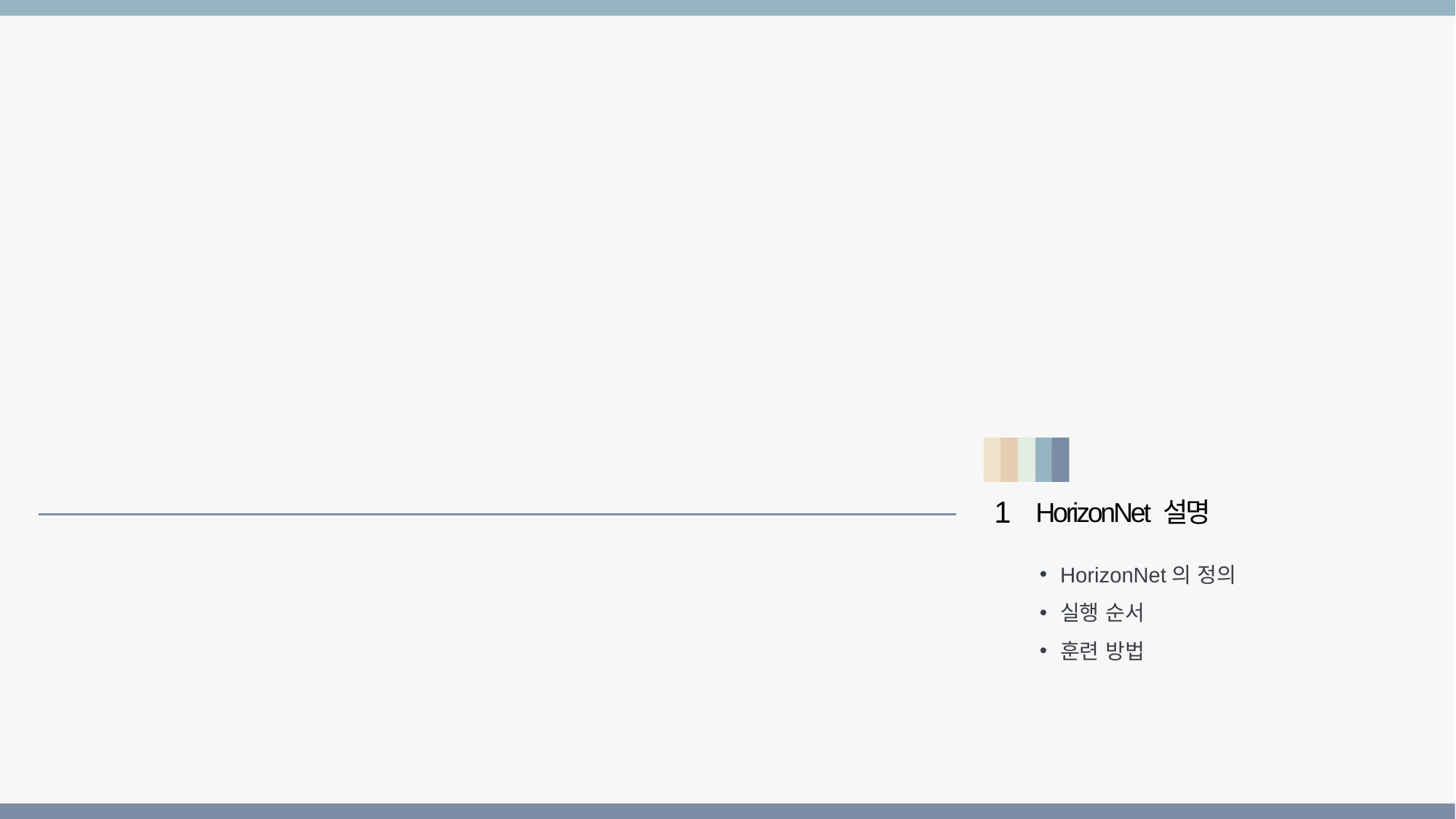

1
HorizonNet 설명
HorizonNet의 정의
실행 순서
훈련 방법